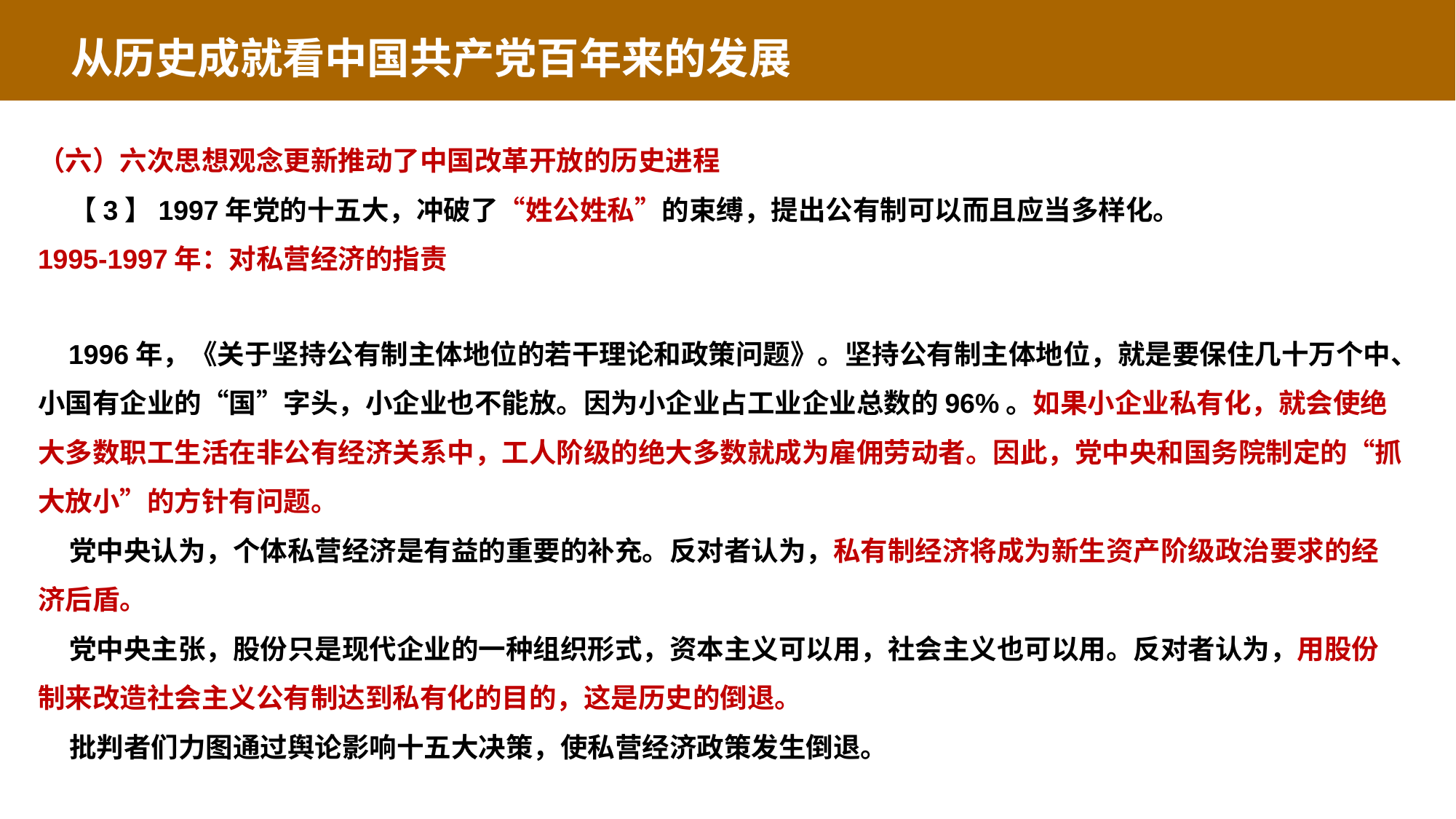

从历史成就看中国共产党百年来的发展
（六）六次思想观念更新推动了中国改革开放的历史进程
    【3】1997年党的十五大，冲破了“姓公姓私”的束缚，提出公有制可以而且应当多样化。
1995-1997年：对私营经济的指责
    1996年，《关于坚持公有制主体地位的若干理论和政策问题》。坚持公有制主体地位，就是要保住几十万个中、小国有企业的“国”字头，小企业也不能放。因为小企业占工业企业总数的96%。如果小企业私有化，就会使绝大多数职工生活在非公有经济关系中，工人阶级的绝大多数就成为雇佣劳动者。因此，党中央和国务院制定的“抓大放小”的方针有问题。
    党中央认为，个体私营经济是有益的重要的补充。反对者认为，私有制经济将成为新生资产阶级政治要求的经济后盾。
    党中央主张，股份只是现代企业的一种组织形式，资本主义可以用，社会主义也可以用。反对者认为，用股份制来改造社会主义公有制达到私有化的目的，这是历史的倒退。
    批判者们力图通过舆论影响十五大决策，使私营经济政策发生倒退。